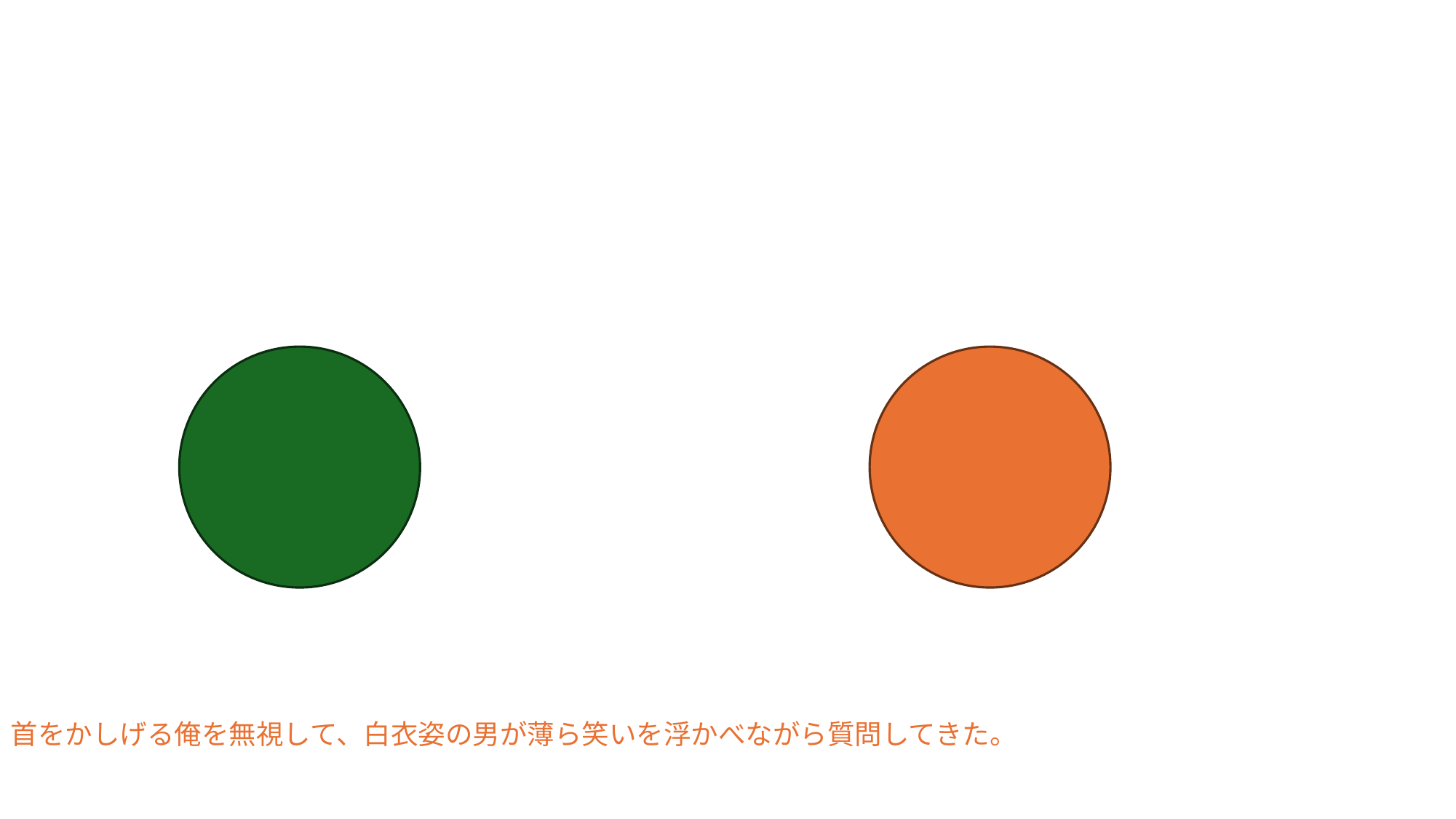

首をかしげる俺を無視して、白衣姿の男が薄ら笑いを浮かべながら質問してきた。